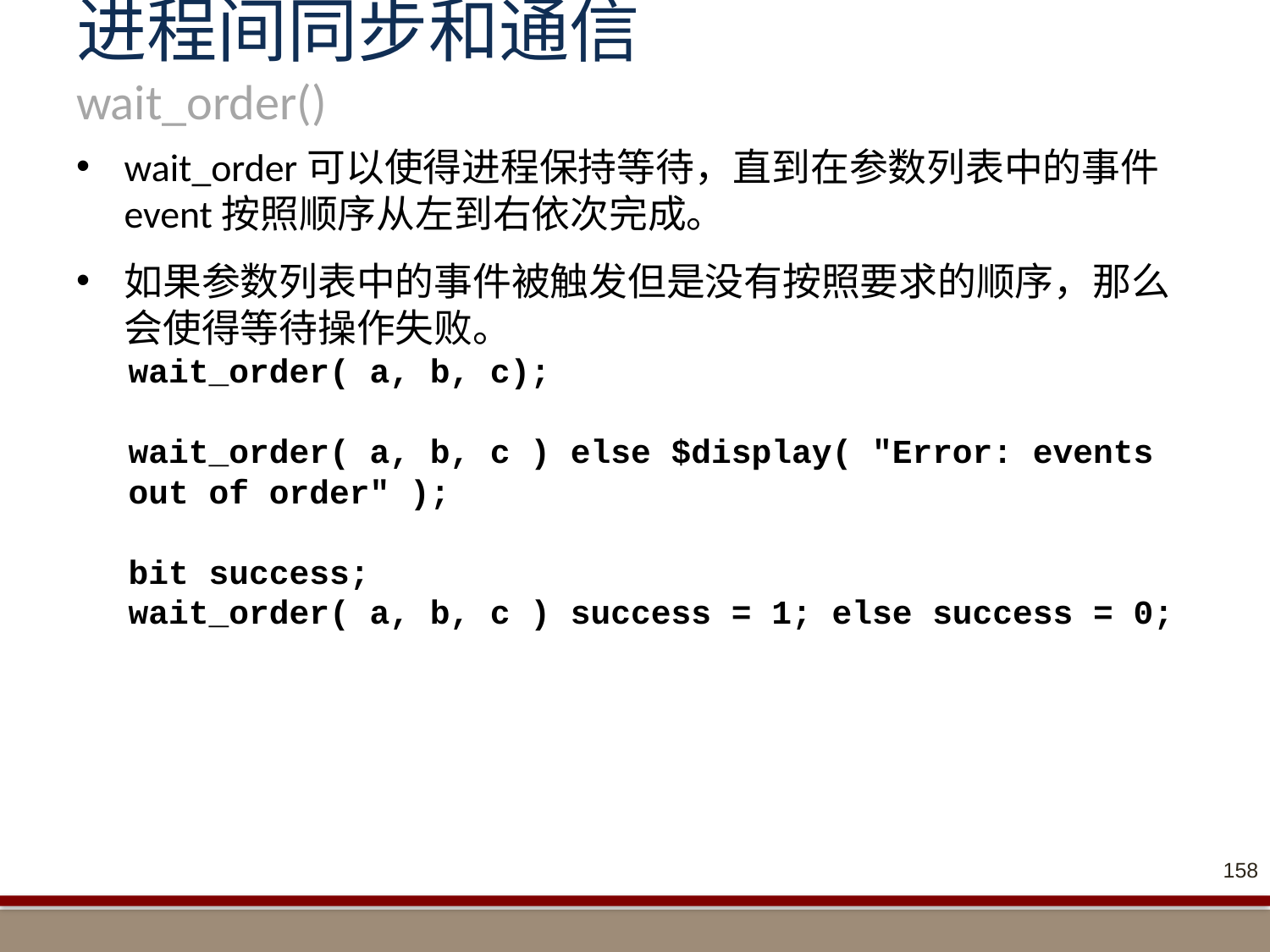

# 进程间同步和通信 wait_order()
wait_order可以使得进程保持等待，直到在参数列表中的事件event按照顺序从左到右依次完成。
如果参数列表中的事件被触发但是没有按照要求的顺序，那么会使得等待操作失败。
wait_order( a, b, c);

wait_order( a, b, c ) else $display( "Error: events out of order" );

bit success;
wait_order( a, b, c ) success = 1; else success = 0;
158